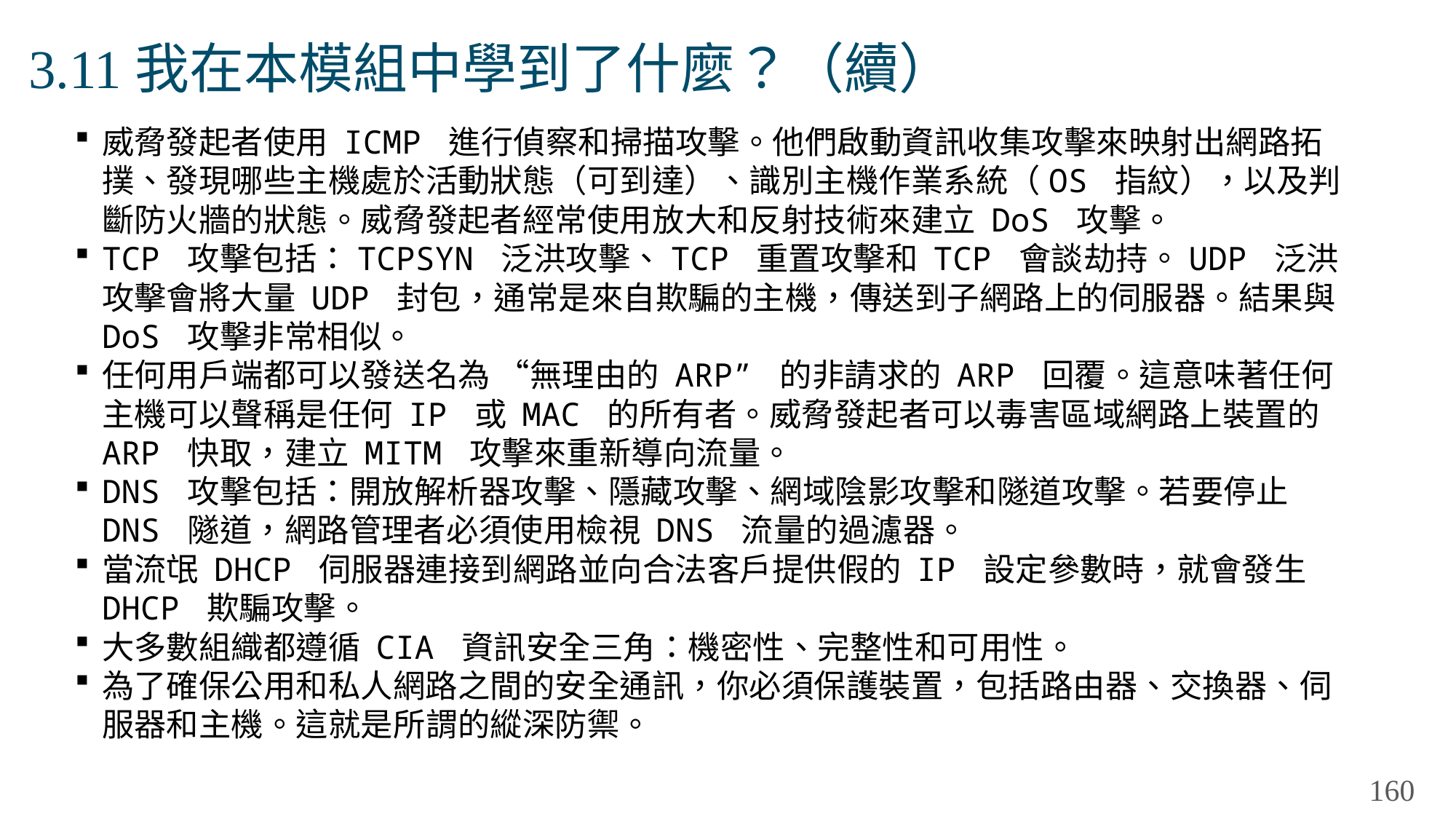

# 3.11我在本模組中學到了什麼？（續）
威脅發起者使用 ICMP 進行偵察和掃描攻擊。他們啟動資訊收集攻擊來映射出網路拓撲、發現哪些主機處於活動狀態（可到達）、識別主機作業系統（OS 指紋），以及判斷防火牆的狀態。威脅發起者經常使用放大和反射技術來建立 DoS 攻擊。
TCP 攻擊包括：TCPSYN 泛洪攻擊、TCP 重置攻擊和 TCP 會談劫持。UDP 泛洪攻擊會將大量 UDP 封包，通常是來自欺騙的主機，傳送到子網路上的伺服器。結果與 DoS 攻擊非常相似。
任何用戶端都可以發送名為 “無理由的 ARP” 的非請求的 ARP 回覆。這意味著任何主機可以聲稱是任何 IP 或 MAC 的所有者。威脅發起者可以毒害區域網路上裝置的 ARP 快取，建立 MITM 攻擊來重新導向流量。
DNS 攻擊包括：開放解析器攻擊、隱藏攻擊、網域陰影攻擊和隧道攻擊。若要停止 DNS 隧道，網路管理者必須使用檢視 DNS 流量的過濾器。
當流氓 DHCP 伺服器連接到網路並向合法客戶提供假的 IP 設定參數時，就會發生 DHCP 欺騙攻擊。
大多數組織都遵循 CIA 資訊安全三角：機密性、完整性和可用性。
為了確保公用和私人網路之間的安全通訊，你必須保護裝置，包括路由器、交換器、伺服器和主機。這就是所謂的縱深防禦。
160